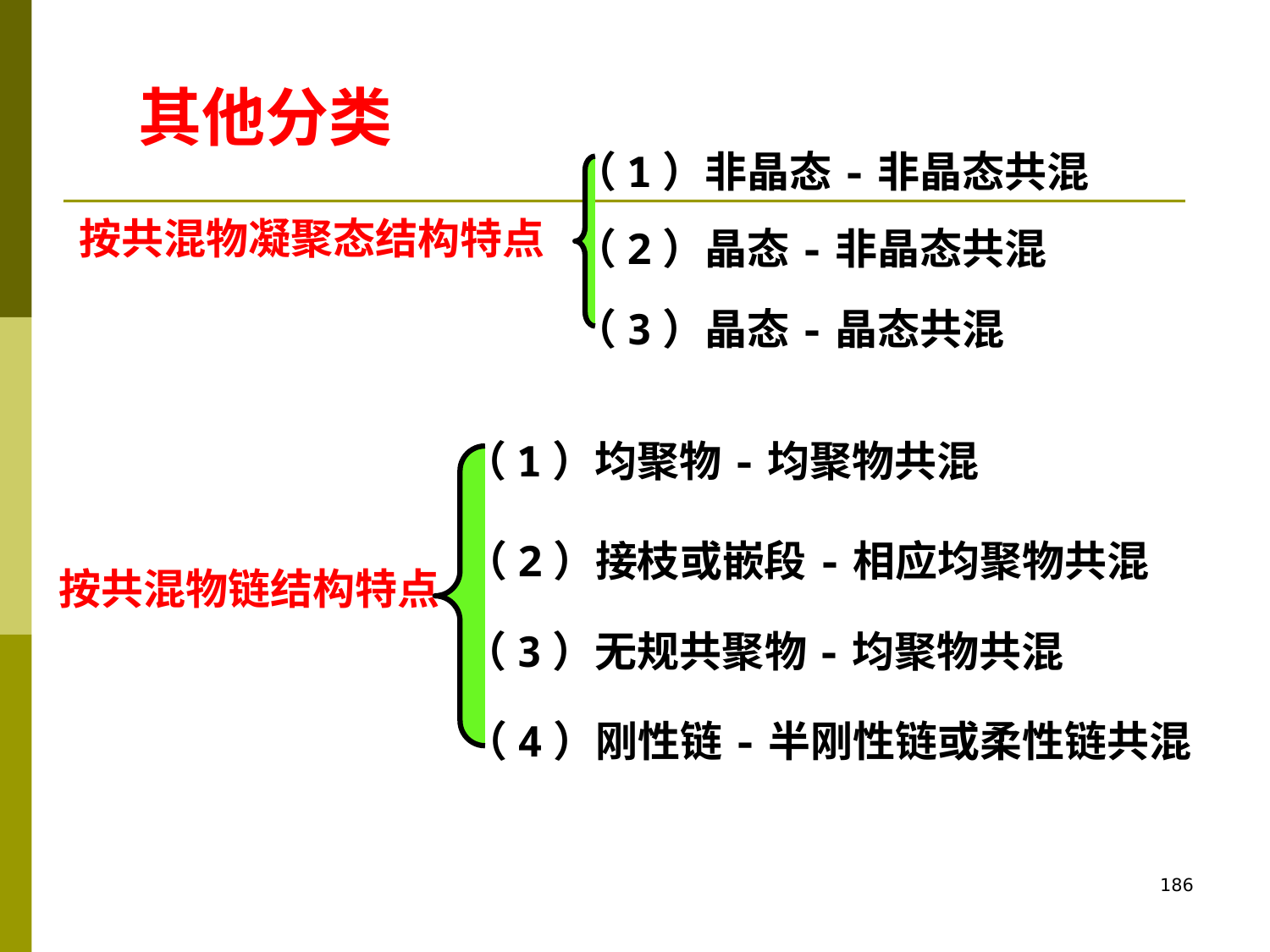

其他分类
（1）非晶态-非晶态共混

按共混物凝聚态结构特点
（2）晶态-非晶态共混
（3）晶态-晶态共混
（1）均聚物-均聚物共混

（2）接枝或嵌段-相应均聚物共混
按共混物链结构特点
（3）无规共聚物-均聚物共混
（4）刚性链-半刚性链或柔性链共混
186